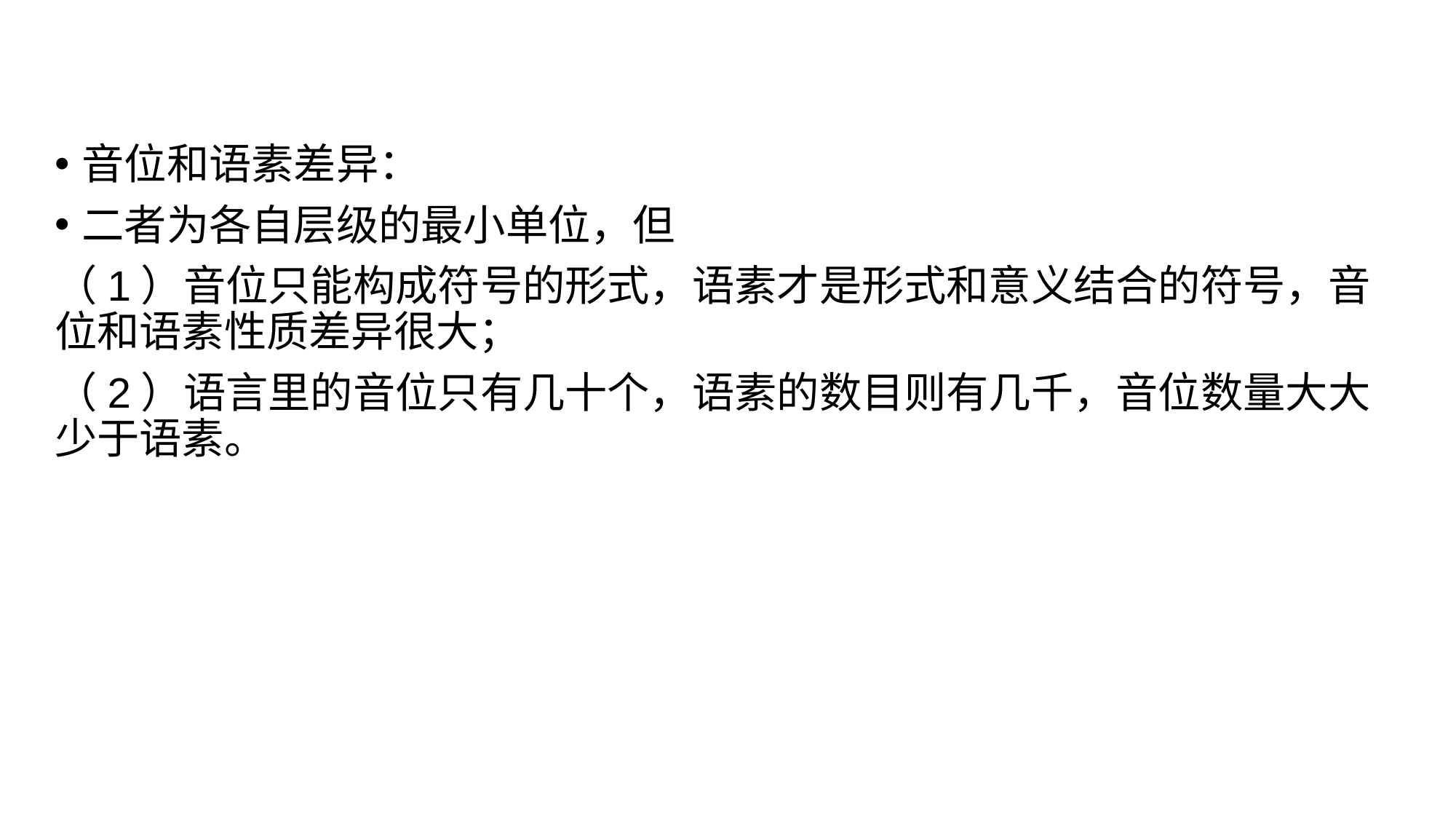

音位和语素差异：
二者为各自层级的最小单位，但
（1）音位只能构成符号的形式，语素才是形式和意义结合的符号，音位和语素性质差异很大；
（2）语言里的音位只有几十个，语素的数目则有几千，音位数量大大少于语素。